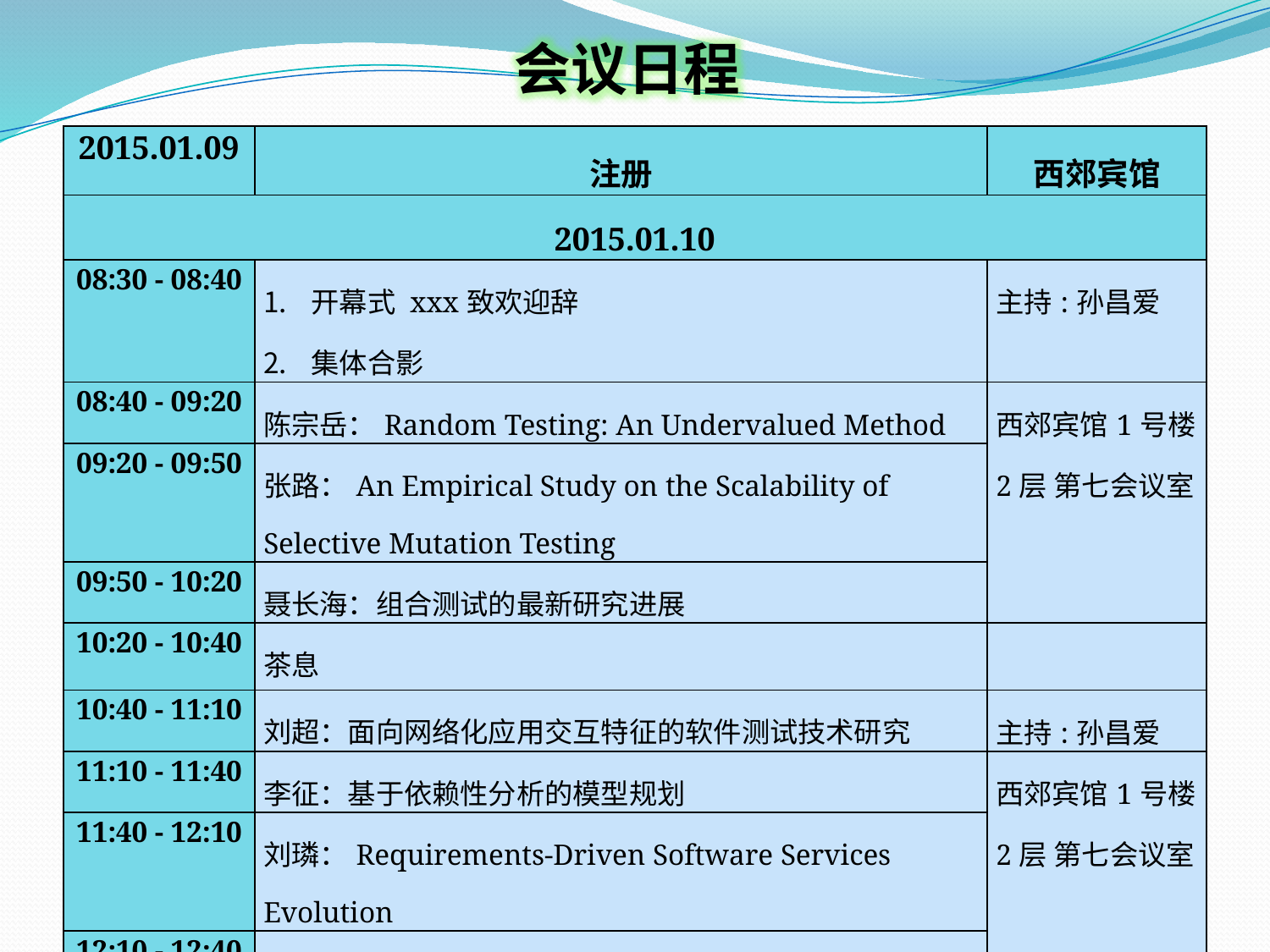

会议日程
| 2015.01.09 | 注册 | 西郊宾馆 |
| --- | --- | --- |
| 2015.01.10 |  |  |
| 08:30 - 08:40 | 开幕式 xxx致欢迎辞 集体合影 | 主持:孙昌爱 |
| 08:40 - 09:20 | 陈宗岳：Random Testing: An Undervalued Method | 西郊宾馆1号楼2层 第七会议室 |
| 09:20 - 09:50 | 张路：An Empirical Study on the Scalability of Selective Mutation Testing |  |
| 09:50 - 10:20 | 聂长海：组合测试的最新研究进展 |  |
| 10:20 - 10:40 | 茶息 |  |
| 10:40 - 11:10 | 刘超：面向网络化应用交互特征的软件测试技术研究 | 主持:孙昌爱 |
| 11:10 - 11:40 | 李征：基于依赖性分析的模型规划 | 西郊宾馆1号楼 2层 第七会议室 |
| 11:40 - 12:10 | 刘璘：Requirements-Driven Software Services Evolution |  |
| 12:10 - 12:40 | 梁鹏：基于本体技术的软件体系结构归档方法 |  |
| 12:50 - 14:00 | 午餐, 地点: 西郊宾馆 自助餐 |  |